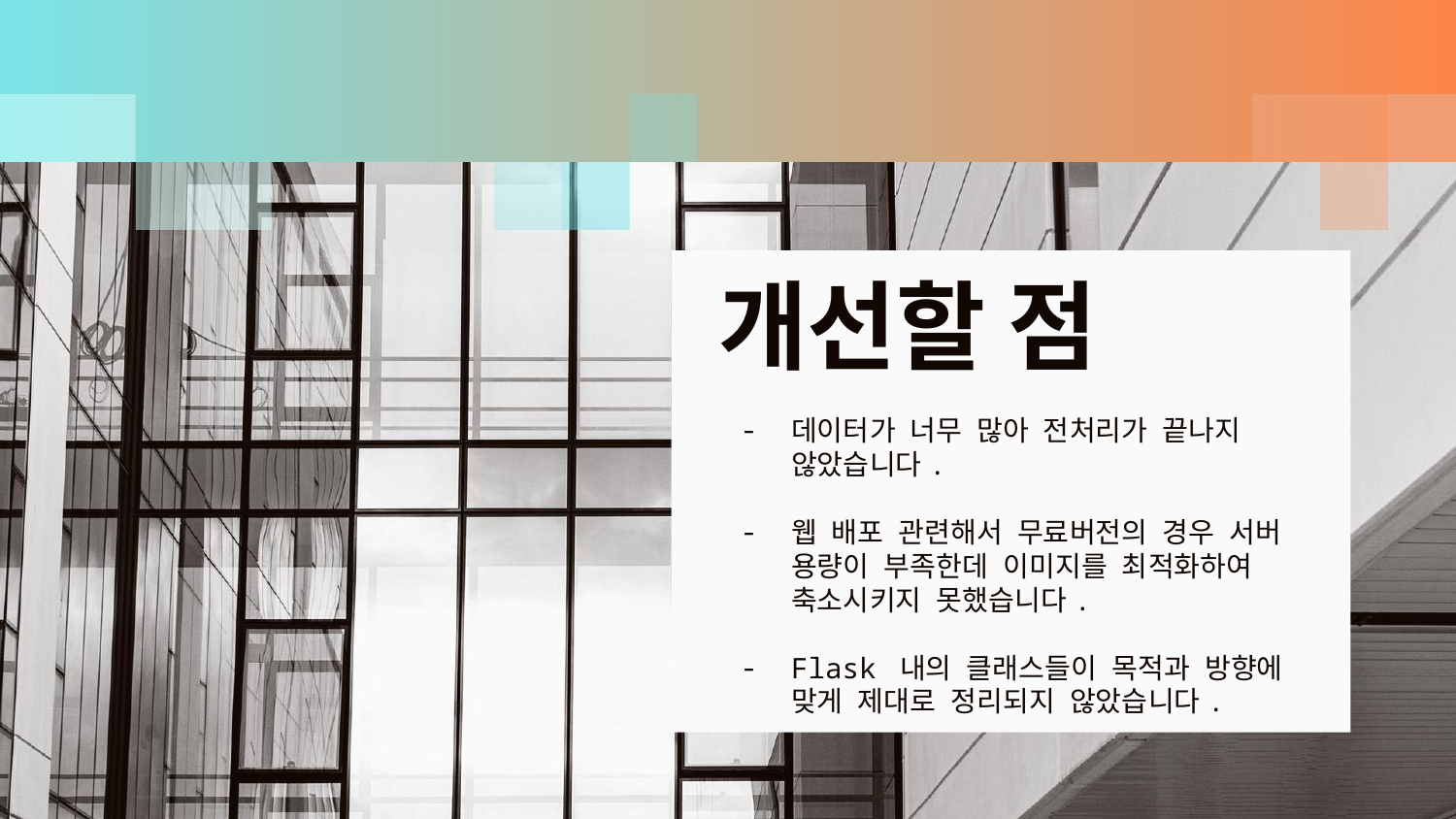

# 개선할 점
데이터가 너무 많아 전처리가 끝나지 않았습니다.

웹 배포 관련해서 무료버전의 경우 서버 용량이 부족한데 이미지를 최적화하여 축소시키지 못했습니다.

Flask 내의 클래스들이 목적과 방향에 맞게 제대로 정리되지 않았습니다.